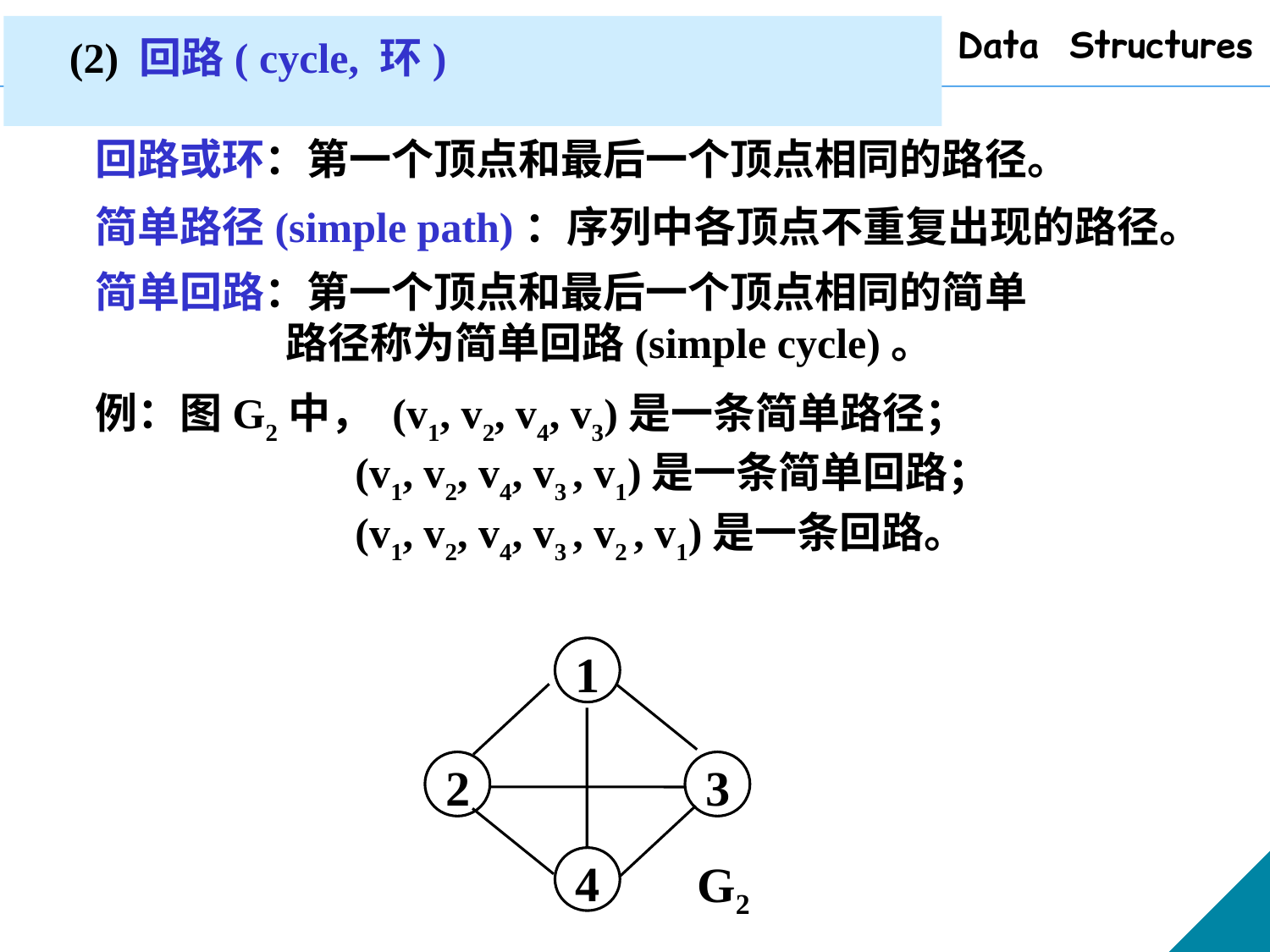

(2) 回路( cycle, 环)

     回路或环：第一个顶点和最后一个顶点相同的路径。

     简单路径(simple path)：序列中各顶点不重复出现的路径。

     简单回路：第一个顶点和最后一个顶点相同的简单
                         路径称为简单回路(simple cycle)。

     例：图G2中， (v1, v2, v4, v3)是一条简单路径；
                              (v1, v2, v4, v3 , v1)是一条简单回路；
                              (v1, v2, v4, v3 , v2 , v1)是一条回路。

1

2

3

4
G2